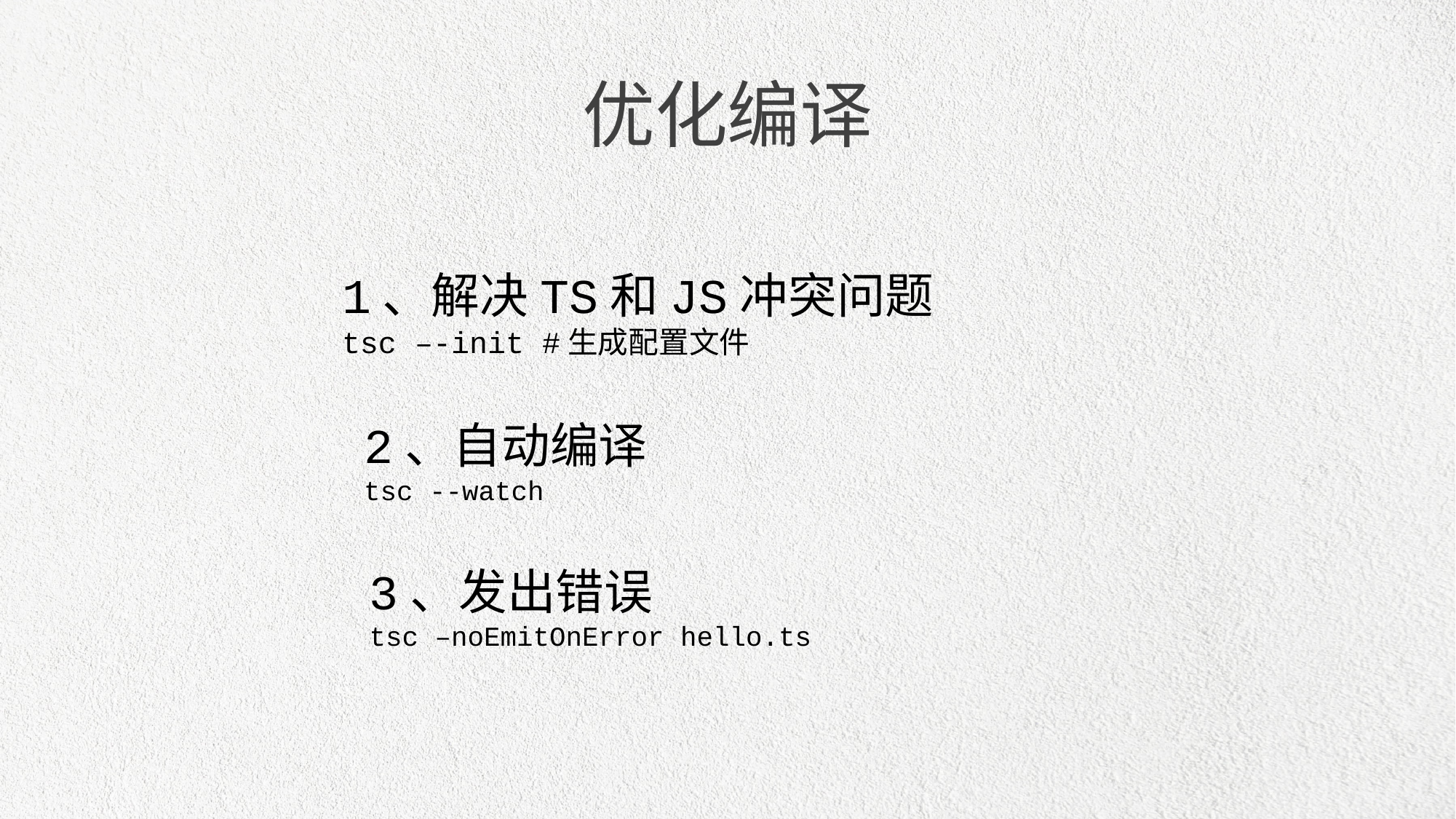

优化编译
1、解决TS和JS冲突问题
tsc –-init #生成配置文件
2、自动编译
tsc --watch
3、发出错误
tsc –noEmitOnError hello.ts